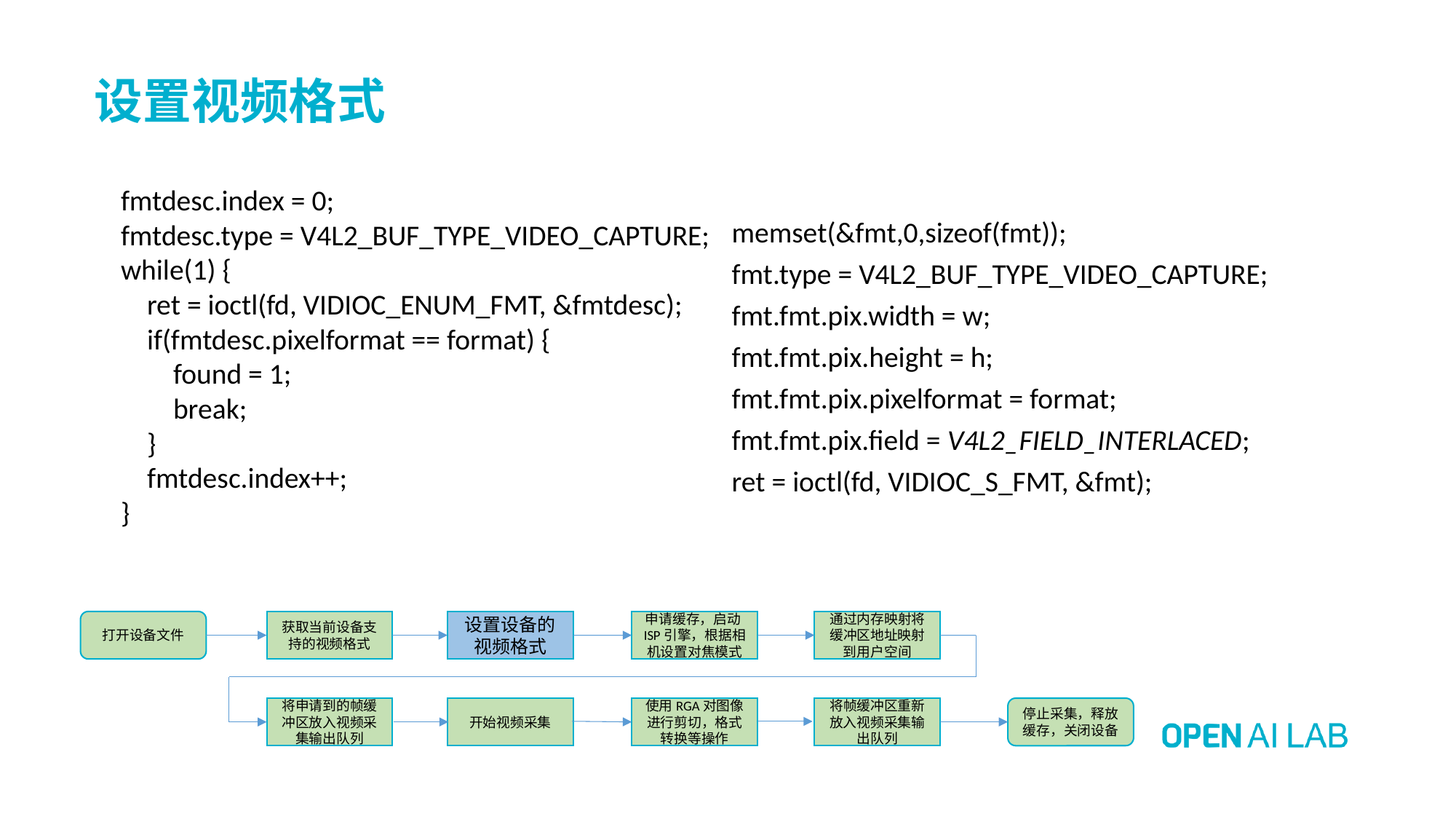

# 设置视频格式
    fmtdesc.index = 0;
    fmtdesc.type = V4L2_BUF_TYPE_VIDEO_CAPTURE;
    while(1) {
        ret = ioctl(fd, VIDIOC_ENUM_FMT, &fmtdesc);
        if(fmtdesc.pixelformat == format) {
            found = 1;
            break;
        }
        fmtdesc.index++;
    }
    memset(&fmt,0,sizeof(fmt));
    fmt.type = V4L2_BUF_TYPE_VIDEO_CAPTURE;
    fmt.fmt.pix.width = w;
    fmt.fmt.pix.height = h;
    fmt.fmt.pix.pixelformat = format;
    fmt.fmt.pix.field = V4L2_FIELD_INTERLACED;
    ret = ioctl(fd, VIDIOC_S_FMT, &fmt);
通过内存映射将缓冲区地址映射到用户空间
设置设备的视频格式
申请缓存，启动ISP引擎，根据相机设置对焦模式
打开设备文件
获取当前设备支持的视频格式
将申请到的帧缓冲区放入视频采集输出队列
开始视频采集
使用RGA对图像进行剪切，格式转换等操作
将帧缓冲区重新放入视频采集输出队列
停止采集，释放缓存，关闭设备